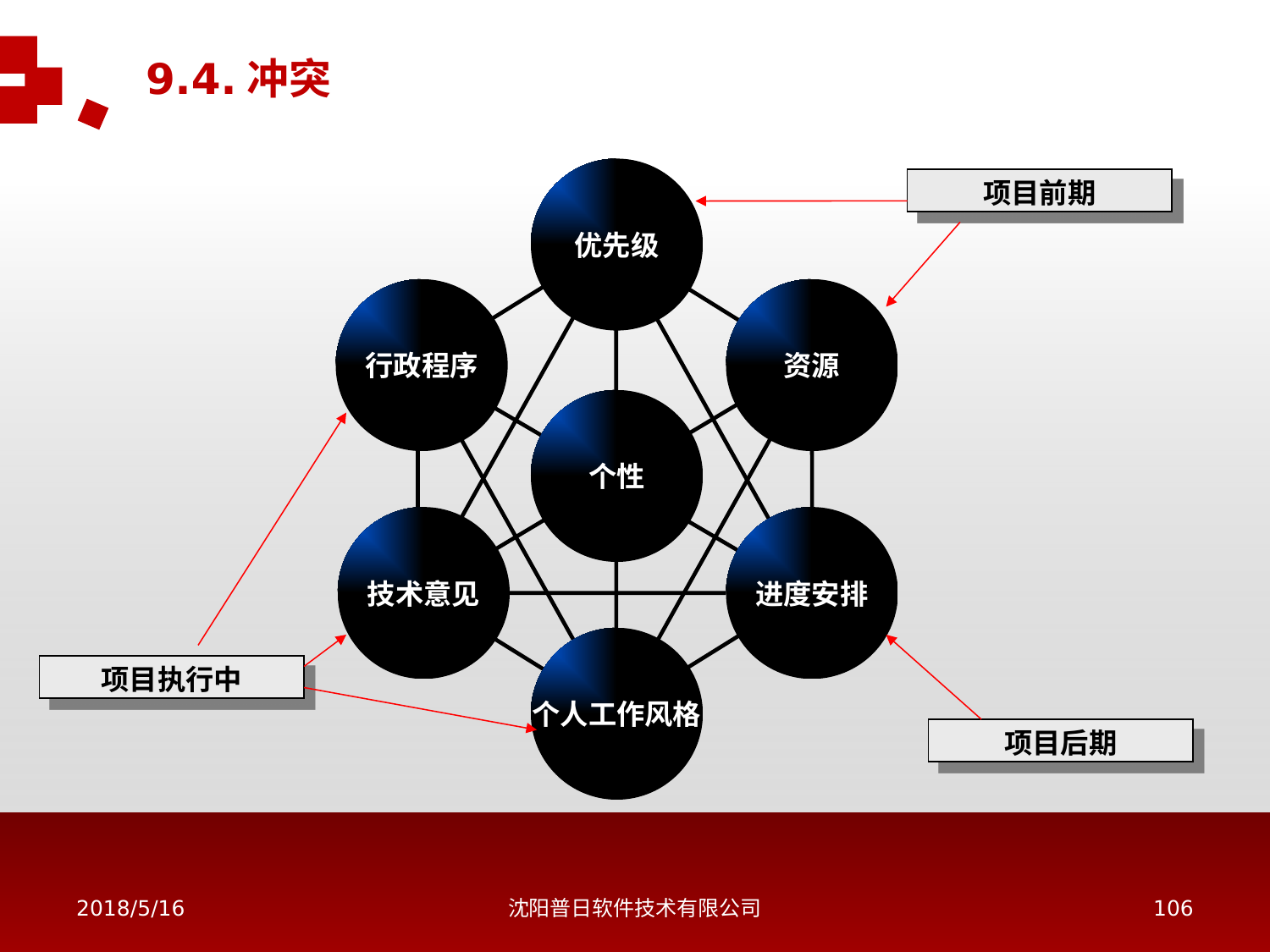

9.4.冲突
优先级
项目前期

行政程序
资源

个性

技术意见
进度安排

个人工作风格

项目执行中

项目后期
2018/5/16
沈阳普日软件技术有限公司
106